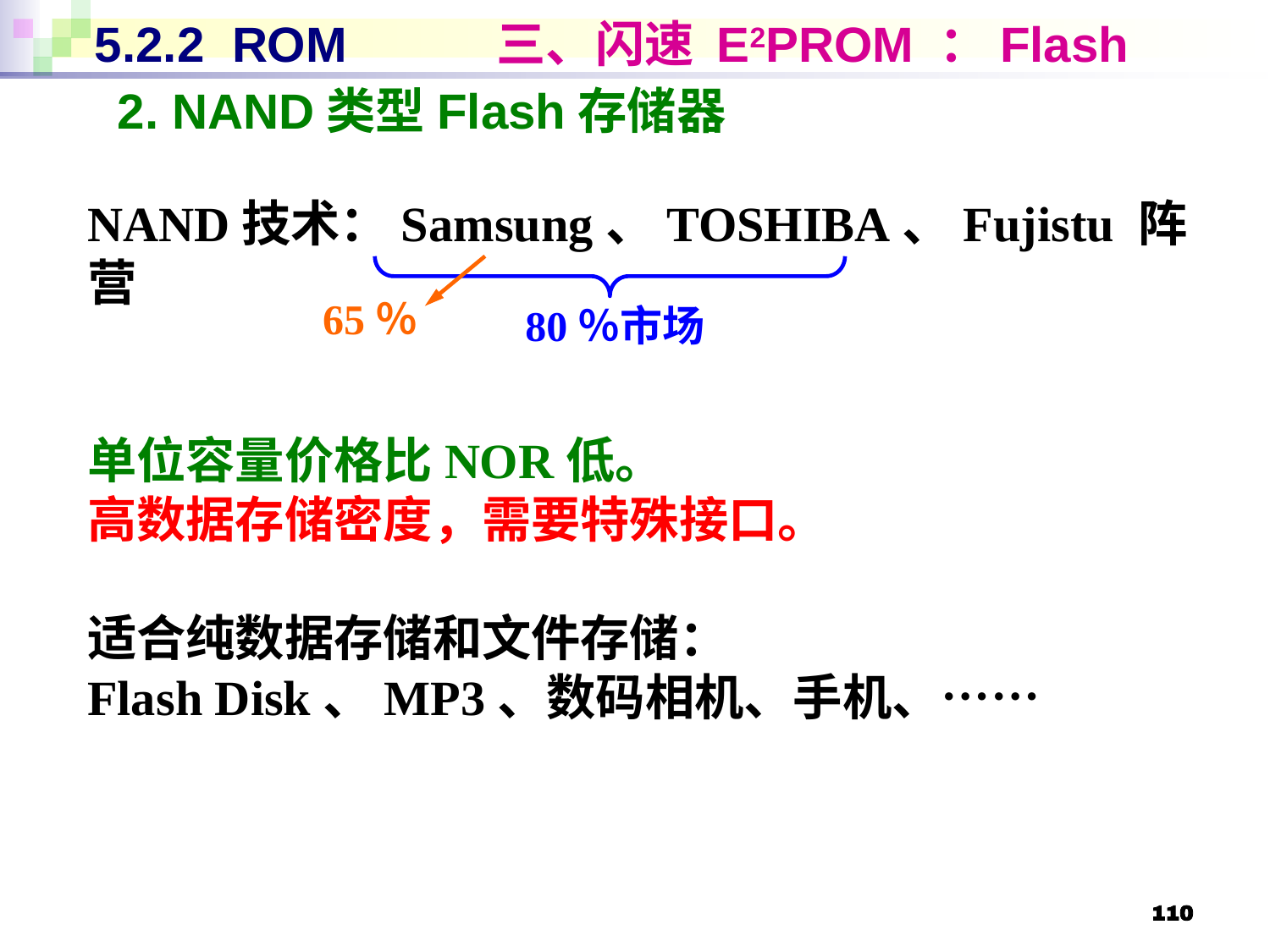

# 5.2.2  ROM          三、闪速 E2PROM ：Flash

2. NAND类型Flash存储器
NAND技术：Samsung、TOSHIBA、Fujistu 阵营
单位容量价格比NOR低。
高数据存储密度，需要特殊接口。
适合纯数据存储和文件存储：
Flash Disk、MP3、数码相机、手机、……

65％
80％市场
110